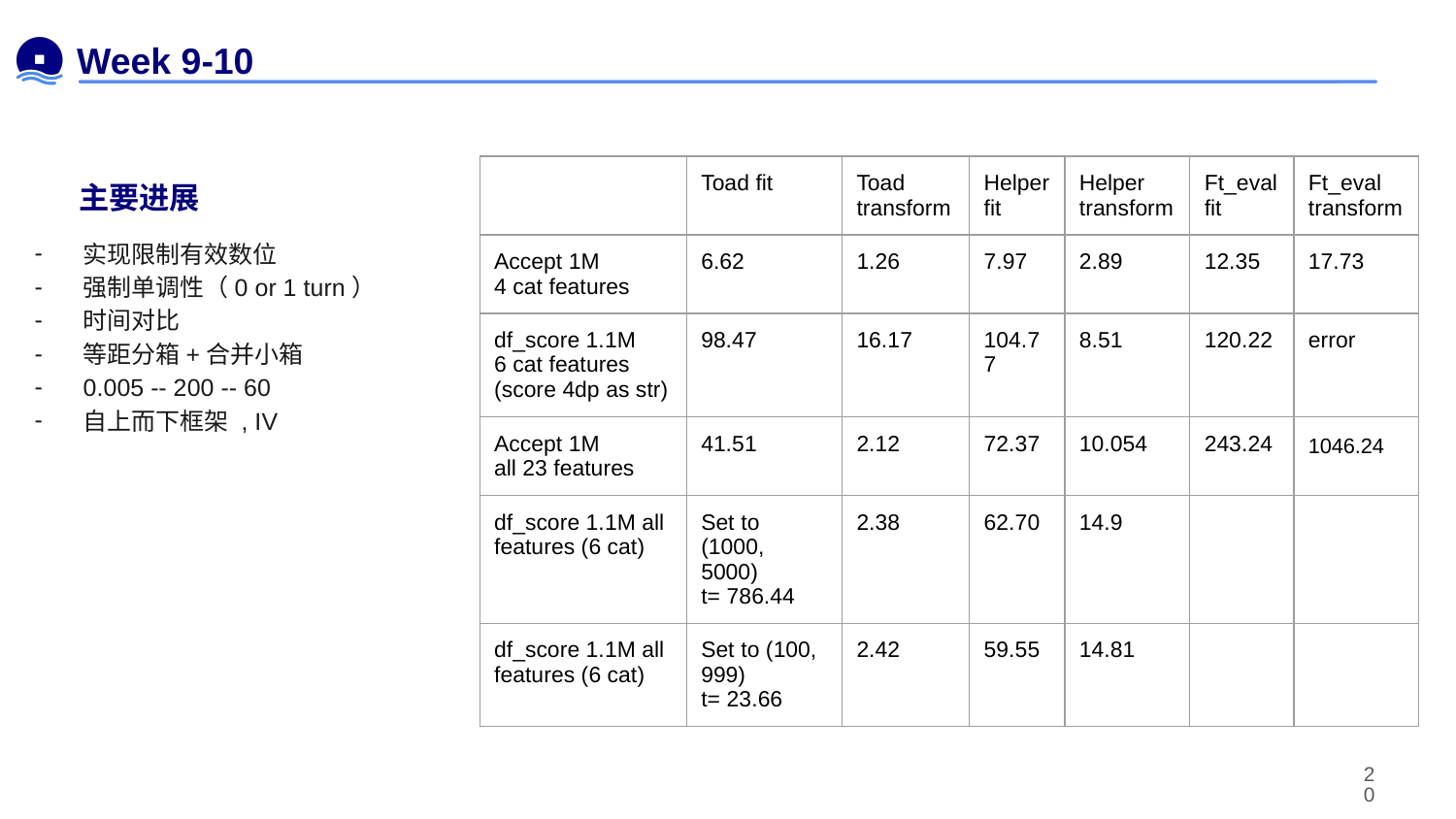

# Week 9-10

|  | Toad fit | Toad transform | Helper fit | Helper transform | Ft\_eval fit | Ft\_eval transform |
| --- | --- | --- | --- | --- | --- | --- |
| Accept 1M 4 cat features | 6.62 | 1.26 | 7.97 | 2.89 | 12.35 | 17.73 |
| df\_score 1.1M 6 cat features (score 4dp as str) | 98.47 | 16.17 | 104.77 | 8.51 | 120.22 | error |
| Accept 1M all 23 features | 41.51 | 2.12 | 72.37 | 10.054 | 243.24 | 1046.24 |
| df\_score 1.1M all features (6 cat) | Set to (1000, 5000) t= 786.44 | 2.38 | 62.70 | 14.9 |  |  |
| df\_score 1.1M all features (6 cat) | Set to (100, 999) t= 23.66 | 2.42 | 59.55 | 14.81 |  |  |
主要进展
实现限制有效数位
强制单调性（0 or 1 turn）
时间对比
等距分箱+合并小箱
0.005 -- 200 -- 60
自上而下框架 , IV

20